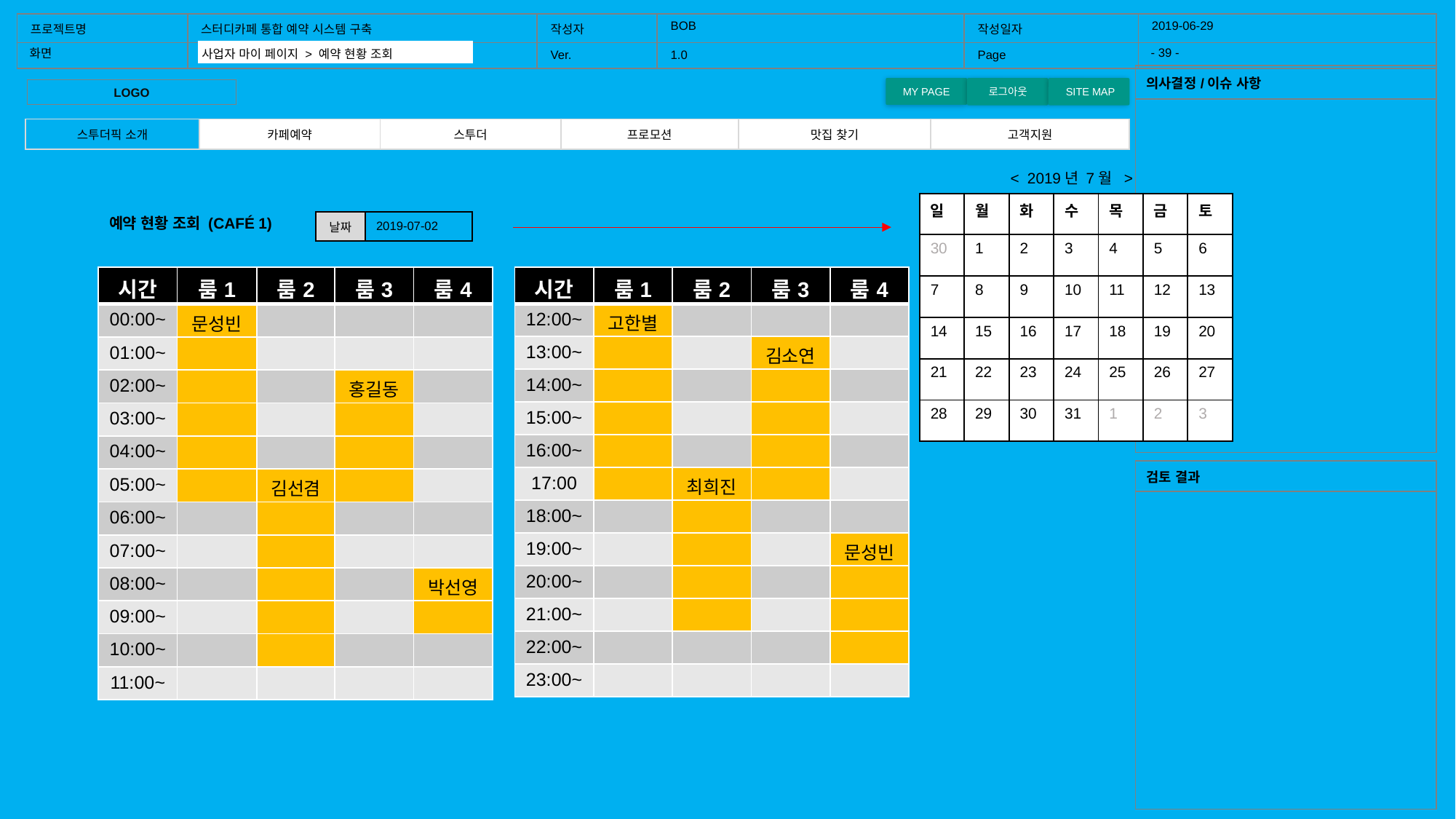

| 프로젝트명 | 스터디카페 통합 예약 시스템 구축 | 작성자 | BOB | 작성일자 | 2019-06-29 |
| --- | --- | --- | --- | --- | --- |
|  |  | Ver. | 1.0 | Page |  |
- 39 -
화면

홈화면
사업자 마이 페이지 > 예약 현황 조회
| 의사결정/이슈 사항 |
| --- |
|  |
MY PAGE
로그아웃
 SITE MAP
LOGO
| 스투더픽 소개 | 카페예약 | 스투더 | 프로모션 | 맛집 찾기 | 고객지원 |
| --- | --- | --- | --- | --- | --- |

<  2019년 7월  >
| 일 | 월 | 화 | 수 | 목 | 금 | 토 |
| --- | --- | --- | --- | --- | --- | --- |
| 30 | 1 | 2 | 3 | 4 | 5 | 6 |
| 7 | 8 | 9 | 10 | 11 | 12 | 13 |
| 14 | 15 | 16 | 17 | 18 | 19 | 20 |
| 21 | 22 | 23 | 24 | 25 | 26 | 27 |
| 28 | 29 | 30 | 31 | 1 | 2 | 3 |
예약 현황 조회 (CAFÉ 1)
| 날짜 | 2019-07-02 |
| --- | --- |
| 시간 | 룸1 | 룸2 | 룸3 | 룸4 |
| --- | --- | --- | --- | --- |
| 00:00~ | 문성빈 |  |  |  |
| 01:00~ |  |  |  |  |
| 02:00~ |  |  | 홍길동 |  |
| 03:00~ |  |  |  |  |
| 04:00~ |  |  |  |  |
| 05:00~ |  | 김선겸 |  |  |
| 06:00~ |  |  |  |  |
| 07:00~ |  |  |  |  |
| 08:00~ |  |  |  | 박선영 |
| 09:00~ |  |  |  |  |
| 10:00~ |  |  |  |  |
| 11:00~ |  |  |  |  |
| 시간 | 룸1 | 룸2 | 룸3 | 룸4 |
| --- | --- | --- | --- | --- |
| 12:00~ | 고한별 |  |  |  |
| 13:00~ |  |  | 김소연 |  |
| 14:00~ |  |  |  |  |
| 15:00~ |  |  |  |  |
| 16:00~ |  |  |  |  |
| 17:00 |  | 최희진 |  |  |
| 18:00~ |  |  |  |  |
| 19:00~ |  |  |  | 문성빈 |
| 20:00~ |  |  |  |  |
| 21:00~ |  |  |  |  |
| 22:00~ |  |  |  |  |
| 23:00~ |  |  |  |  |
| 검토 결과 |
| --- |
|  |